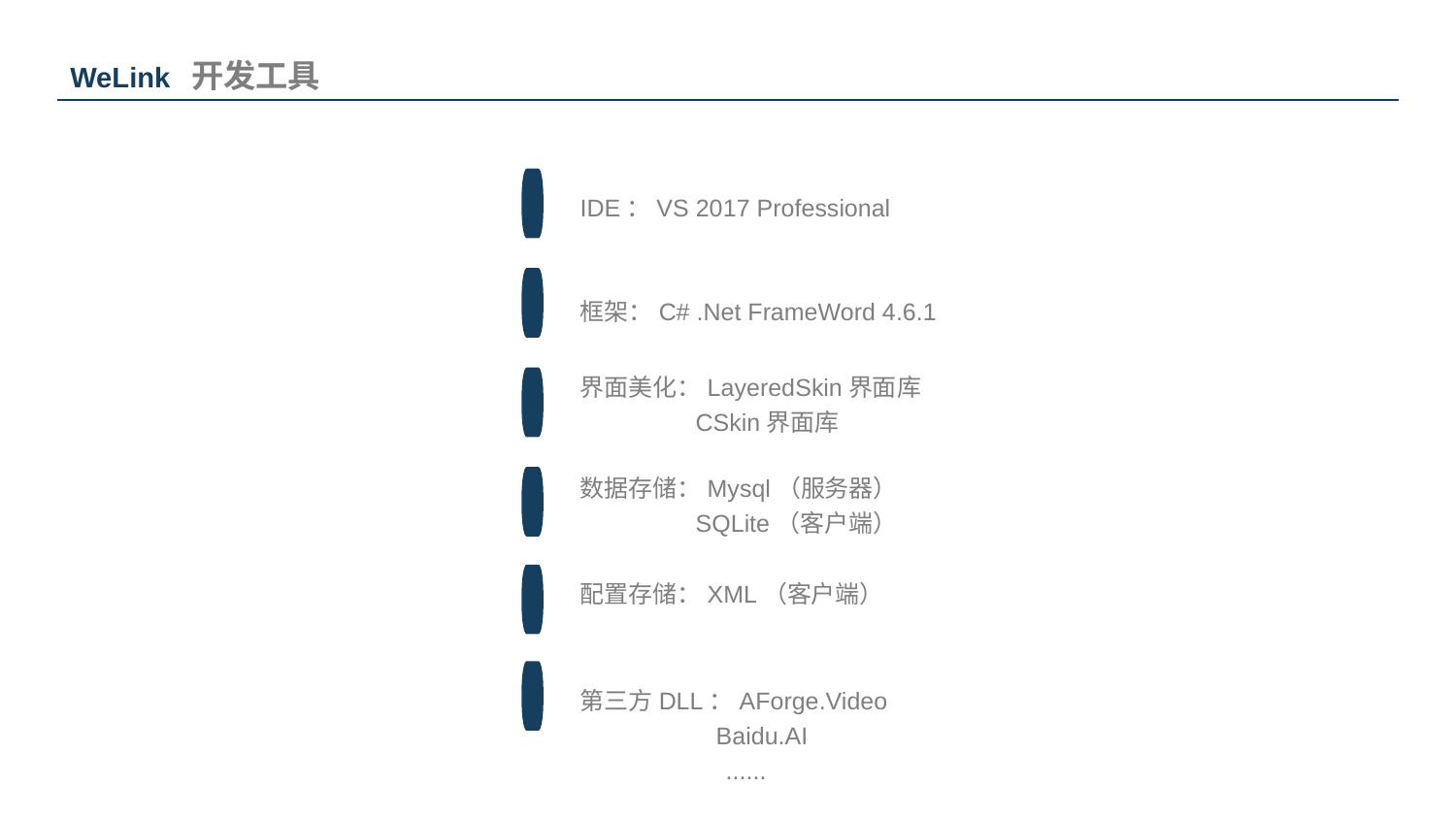

开发工具
WeLink

IDE：VS 2017 Professional

框架：C# .Net FrameWord 4.6.1
界面美化：LayeredSkin界面库
                 CSkin界面库

数据存储：Mysql（服务器）
                 SQLite（客户端）

配置存储：XML（客户端）

第三方DLL：AForge.Video
                    Baidu.AI
	......